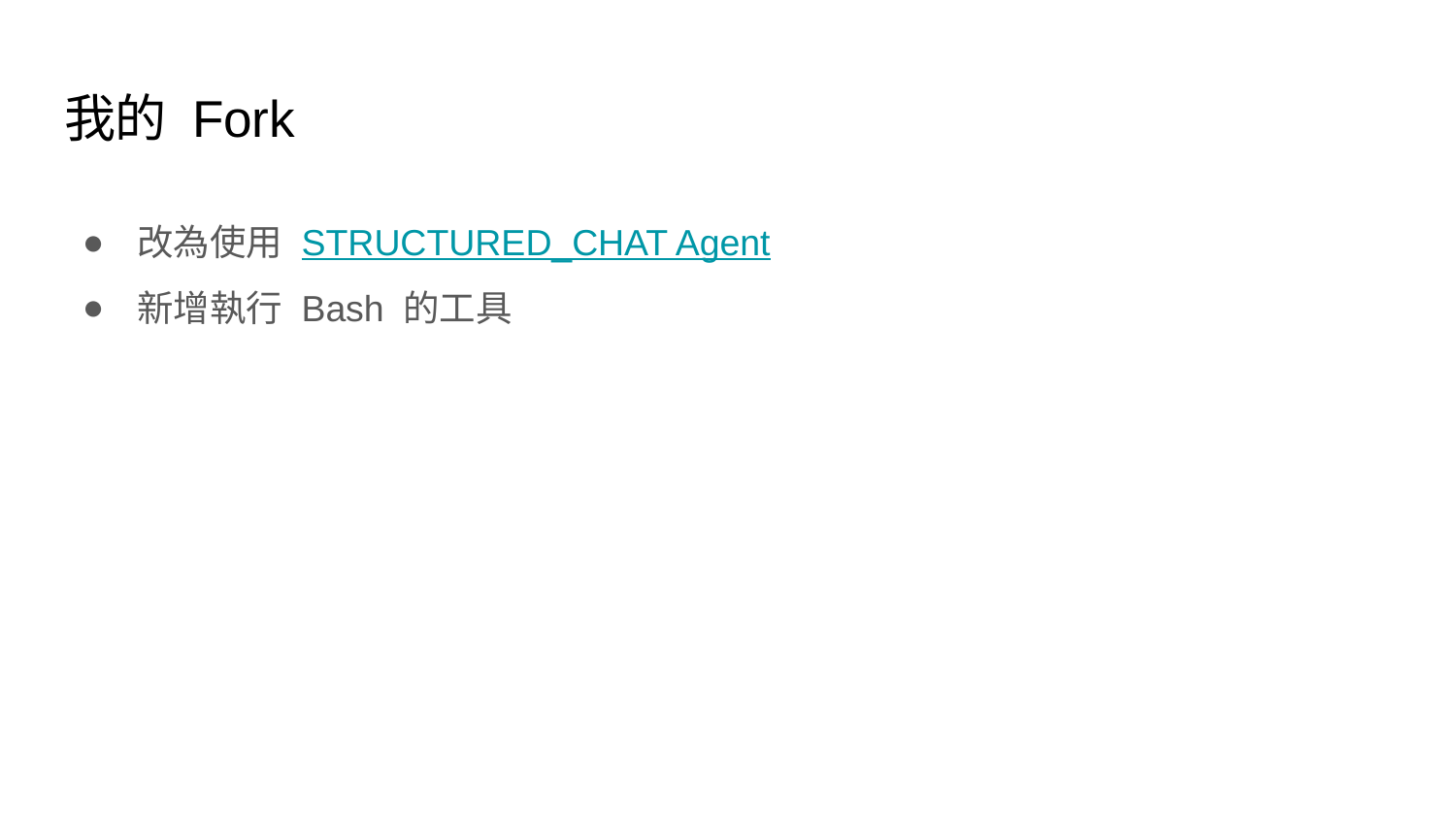

# 我的 Fork
改為使用 STRUCTURED_CHAT Agent
新增執行 Bash 的工具